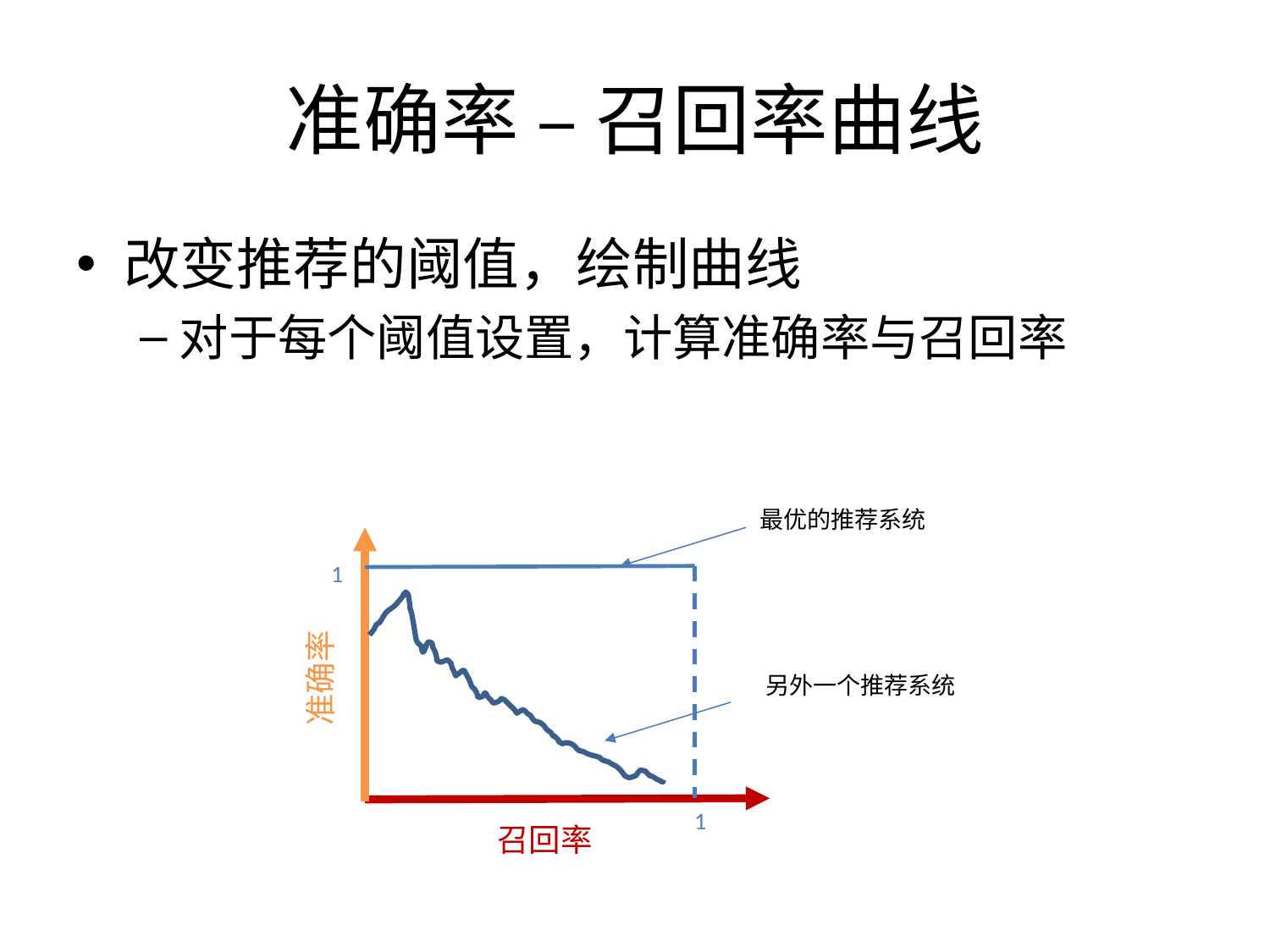

# 准确率 – 召回率曲线
改变推荐的阈值，绘制曲线
对于每个阈值设置，计算准确率与召回率
最优的推荐系统
1

准确率
另外一个推荐系统
1
召回率